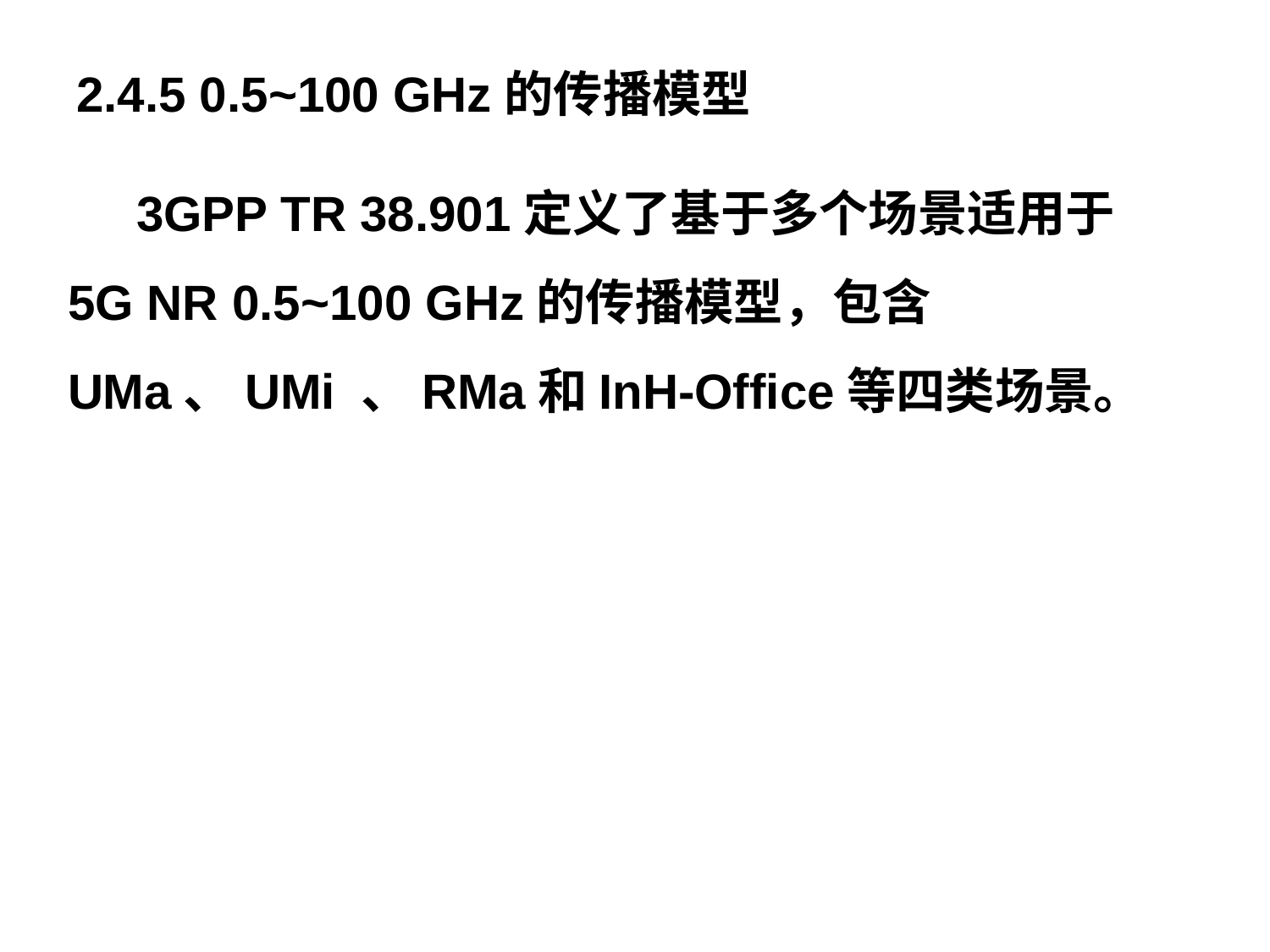

# 2.4.5 0.5~100 GHz的传播模型
     3GPP TR 38.901定义了基于多个场景适用于5G NR 0.5~100 GHz的传播模型，包含UMa、UMi 、RMa和InH-Office等四类场景。